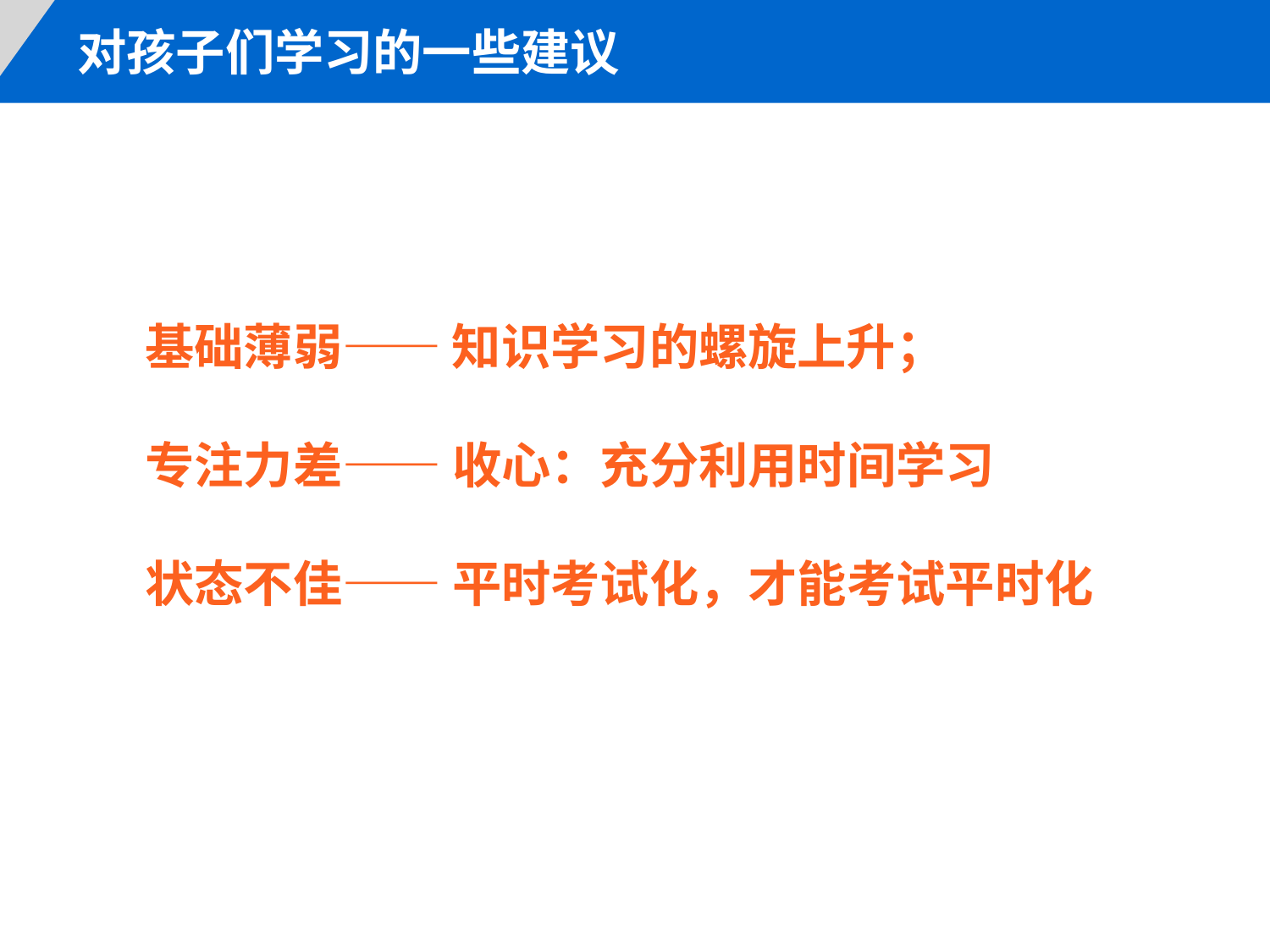

对孩子们学习的一些建议
     基础薄弱—— 知识学习的螺旋上升；
     专注力差—— 收心：充分利用时间学习
     状态不佳—— 平时考试化，才能考试平时化